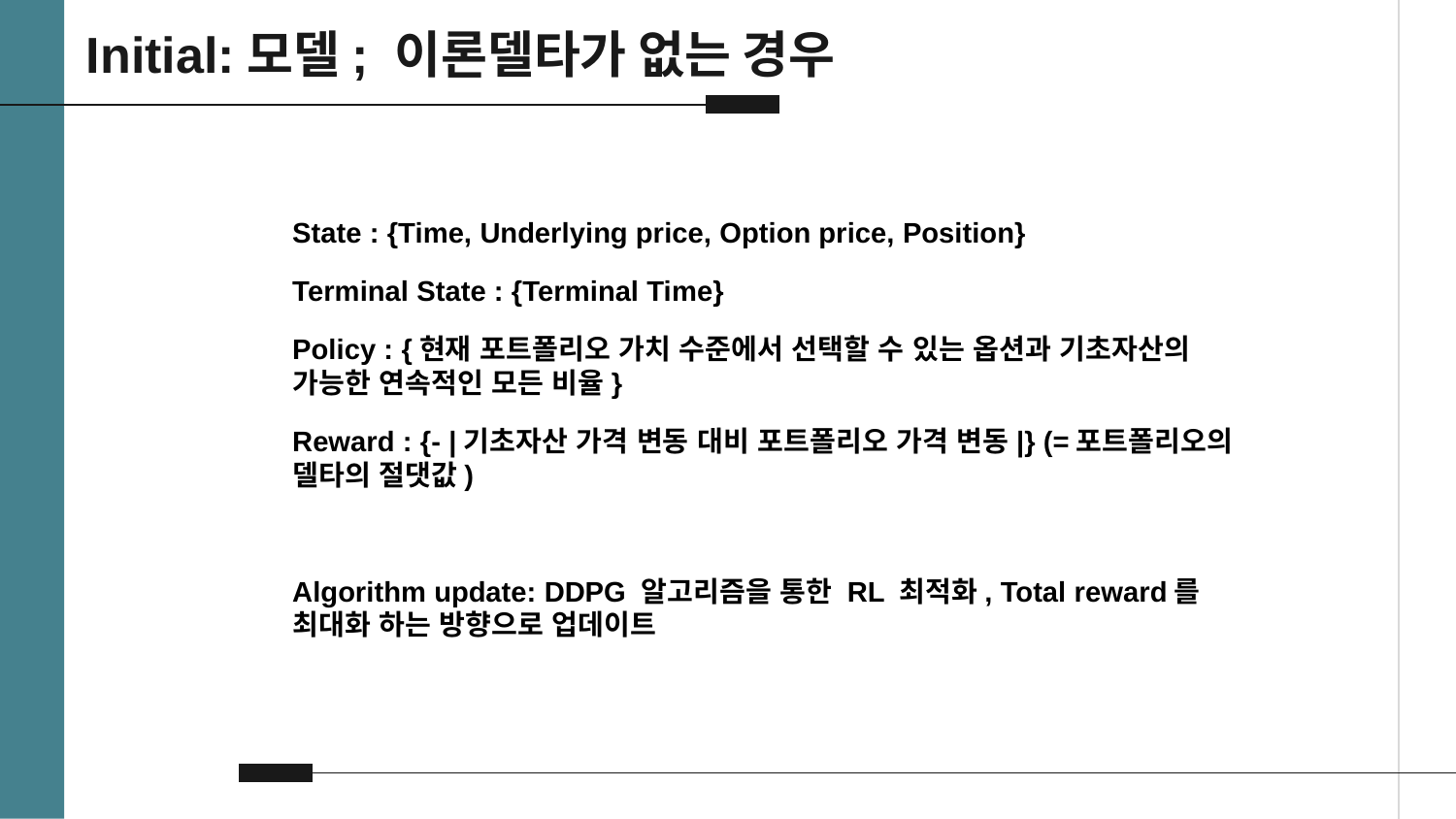

# Initial:모델; 이론델타가 없는 경우
State : {Time, Underlying price, Option price, Position}
Terminal State : {Terminal Time}
Policy : {현재 포트폴리오 가치 수준에서 선택할 수 있는 옵션과 기초자산의 가능한 연속적인 모든 비율}
Reward : {- |기초자산 가격 변동 대비 포트폴리오 가격 변동|} (=포트폴리오의 델타의 절댓값)

Algorithm update: DDPG 알고리즘을 통한 RL 최적화, Total reward를 최대화 하는 방향으로 업데이트